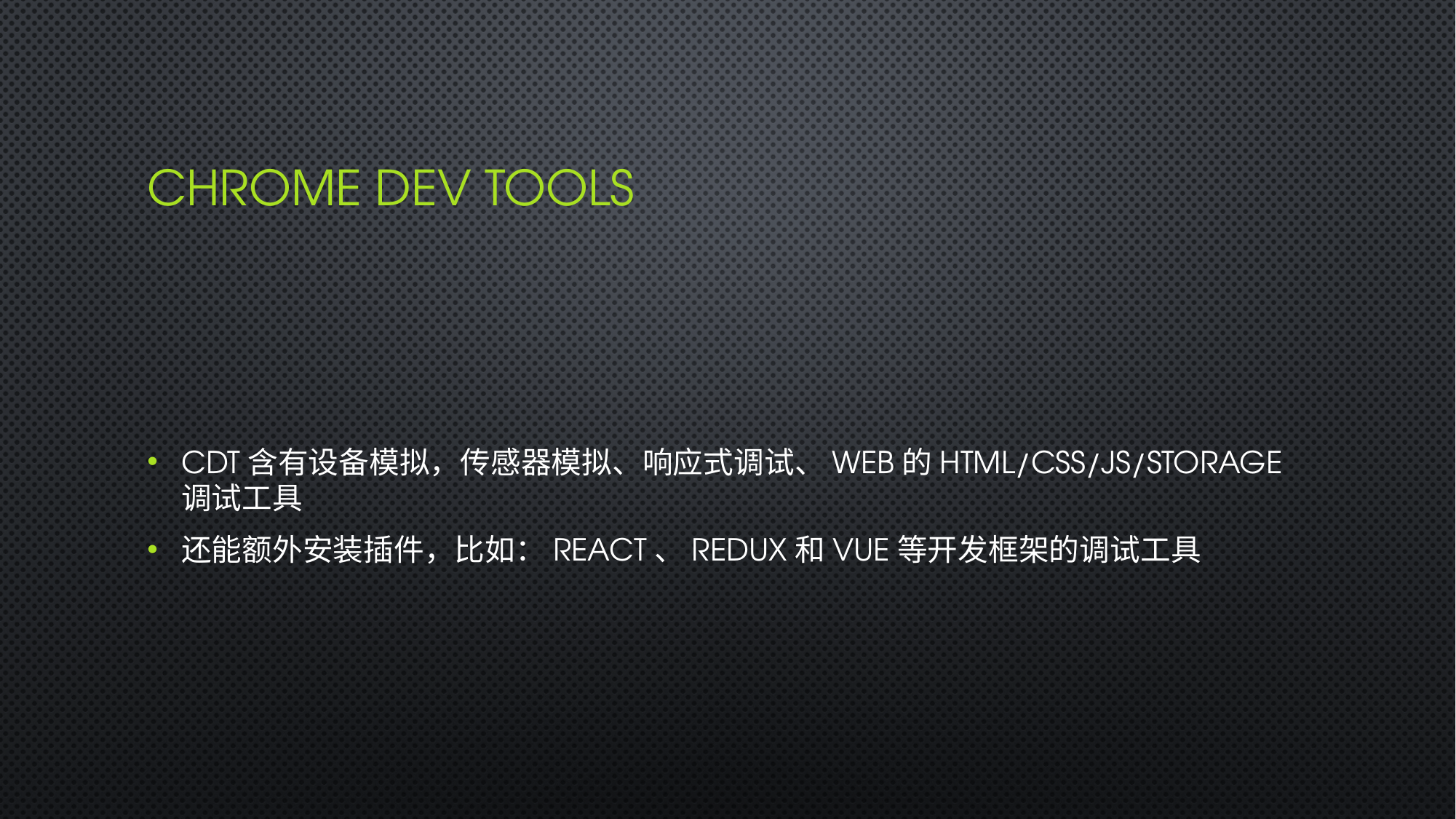

# Chrome Dev Tools
CDT含有设备模拟，传感器模拟、响应式调试、Web的HTML/CSS/JS/Storage调试工具
还能额外安装插件，比如：React、Redux和Vue等开发框架的调试工具